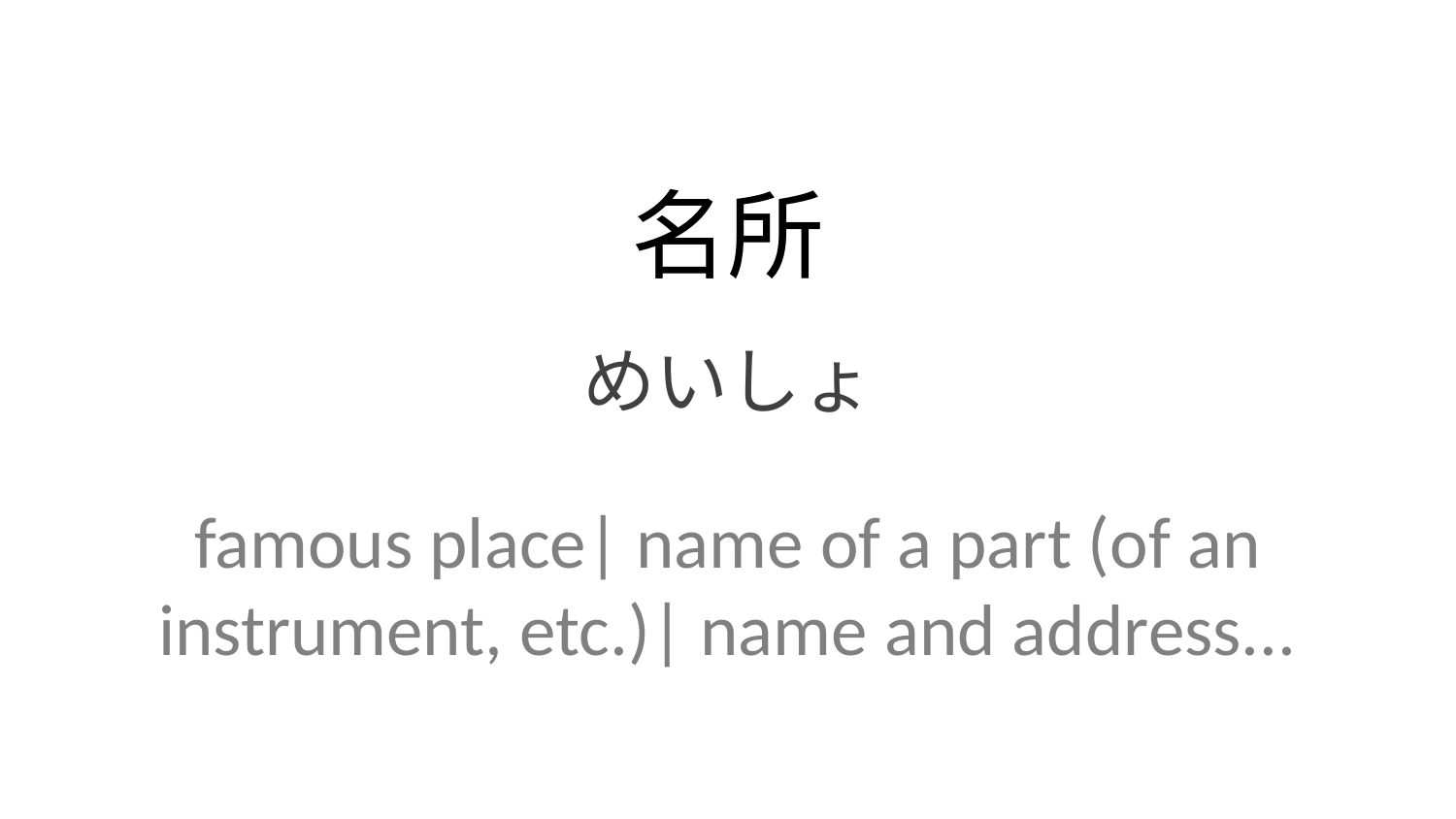

名所

めいしょ
famous place| name of a part (of an instrument, etc.)| name and address...